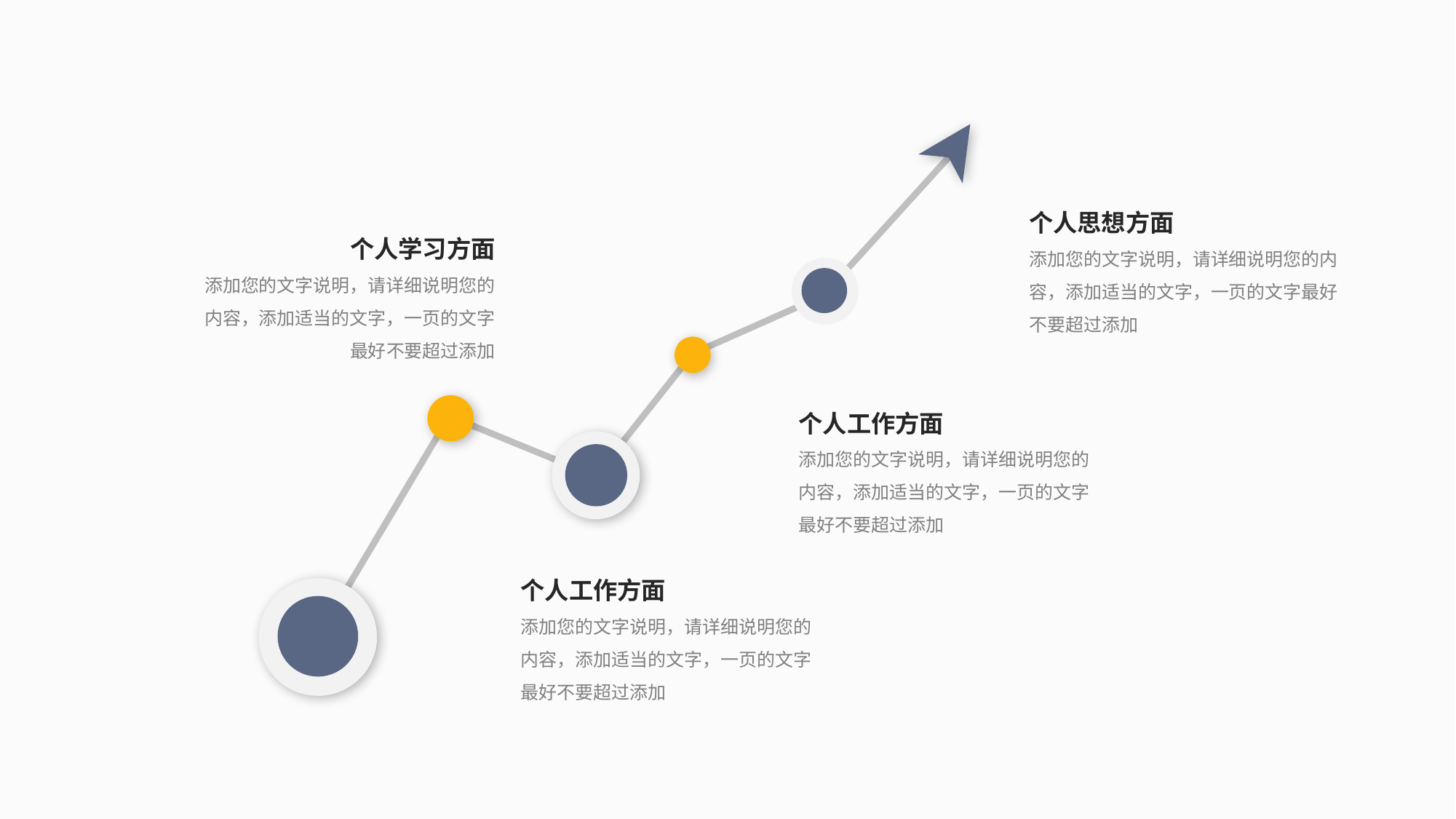

个人思想方面
添加您的文字说明，请详细说明您的内容，添加适当的文字，一页的文字最好不要超过添加
个人学习方面
添加您的文字说明，请详细说明您的内容，添加适当的文字，一页的文字最好不要超过添加

个人工作方面
添加您的文字说明，请详细说明您的内容，添加适当的文字，一页的文字最好不要超过添加

个人工作方面
添加您的文字说明，请详细说明您的内容，添加适当的文字，一页的文字最好不要超过添加